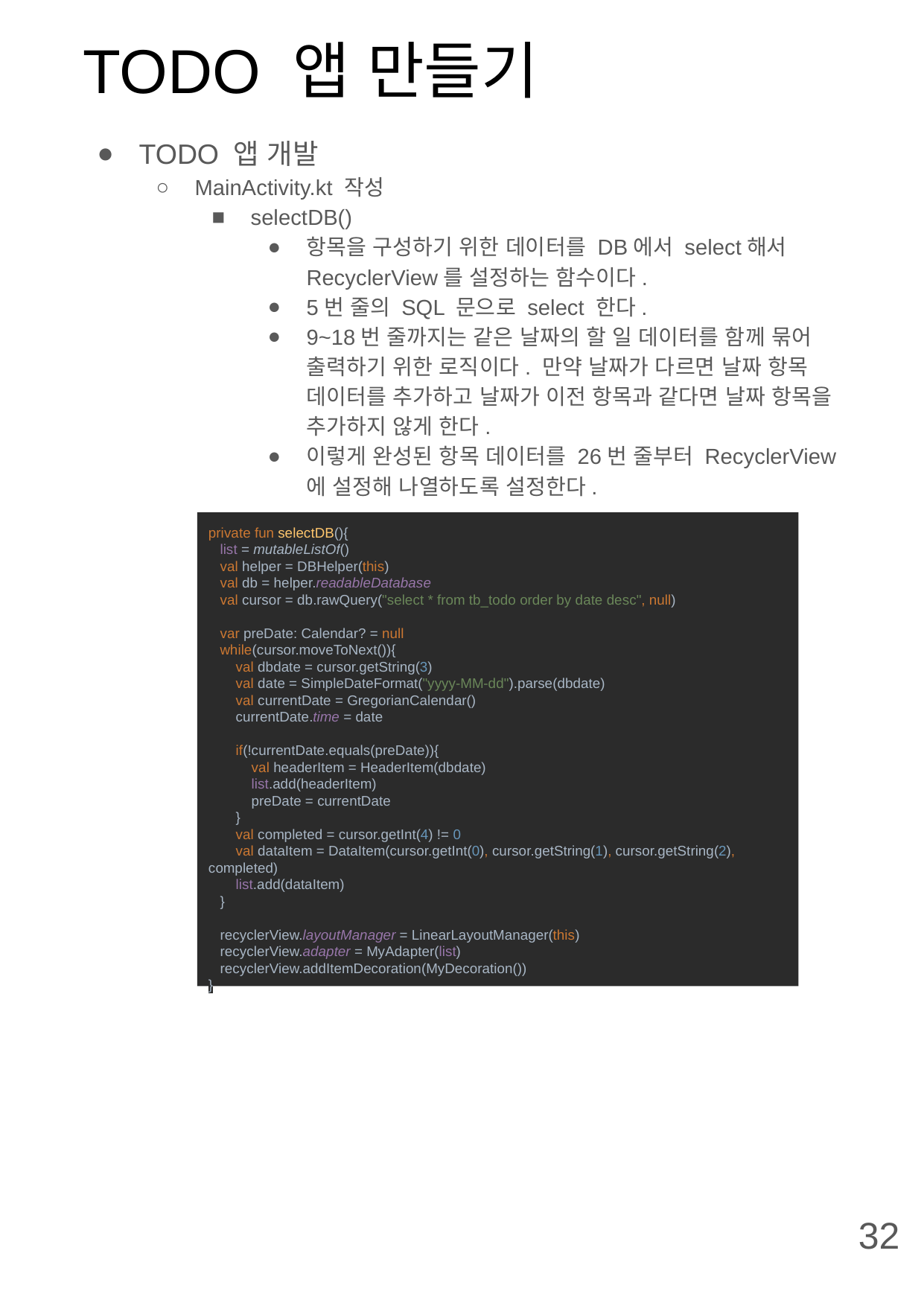

# TODO 앱 만들기
TODO 앱 개발
MainActivity.kt 작성
selectDB()
항목을 구성하기 위한 데이터를 DB에서 select해서 RecyclerView를 설정하는 함수이다.
5번 줄의 SQL 문으로 select 한다.
9~18번 줄까지는 같은 날짜의 할 일 데이터를 함께 묶어 출력하기 위한 로직이다. 만약 날짜가 다르면 날짜 항목 데이터를 추가하고 날짜가 이전 항목과 같다면 날짜 항목을 추가하지 않게 한다.
이렇게 완성된 항목 데이터를 26번 줄부터 RecyclerView에 설정해 나열하도록 설정한다.
private fun selectDB(){
   list = mutableListOf()
   val helper = DBHelper(this)
   val db = helper.readableDatabase
   val cursor = db.rawQuery("select * from tb_todo order by date desc", null)

   var preDate: Calendar? = null
   while(cursor.moveToNext()){
       val dbdate = cursor.getString(3)
       val date = SimpleDateFormat("yyyy-MM-dd").parse(dbdate)
       val currentDate = GregorianCalendar()
       currentDate.time = date

       if(!currentDate.equals(preDate)){
           val headerItem = HeaderItem(dbdate)
           list.add(headerItem)
           preDate = currentDate
       }
       val completed = cursor.getInt(4) != 0
       val dataItem = DataItem(cursor.getInt(0), cursor.getString(1), cursor.getString(2), completed)
       list.add(dataItem)
   }

   recyclerView.layoutManager = LinearLayoutManager(this)
   recyclerView.adapter = MyAdapter(list)
   recyclerView.addItemDecoration(MyDecoration())
}

32